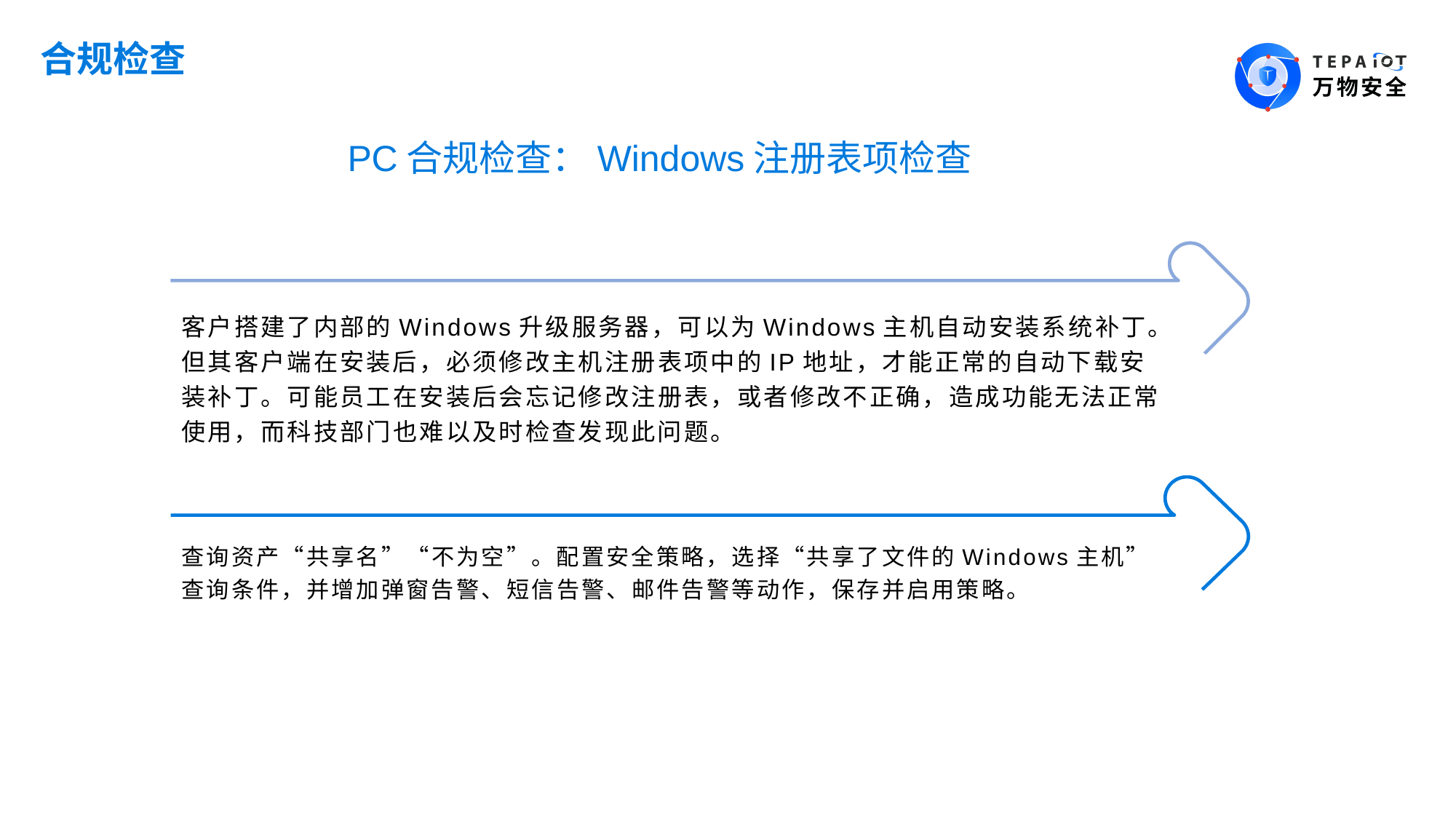

合规检查
PC合规检查：Windows注册表项检查

客户搭建了内部的Windows升级服务器，可以为Windows主机自动安装系统补丁。但其客户端在安装后，必须修改主机注册表项中的IP地址，才能正常的自动下载安装补丁。可能员工在安装后会忘记修改注册表，或者修改不正确，造成功能无法正常使用，而科技部门也难以及时检查发现此问题。

查询资产“共享名”“不为空”。配置安全策略，选择“共享了文件的Windows主机”查询条件，并增加弹窗告警、短信告警、邮件告警等动作，保存并启用策略。